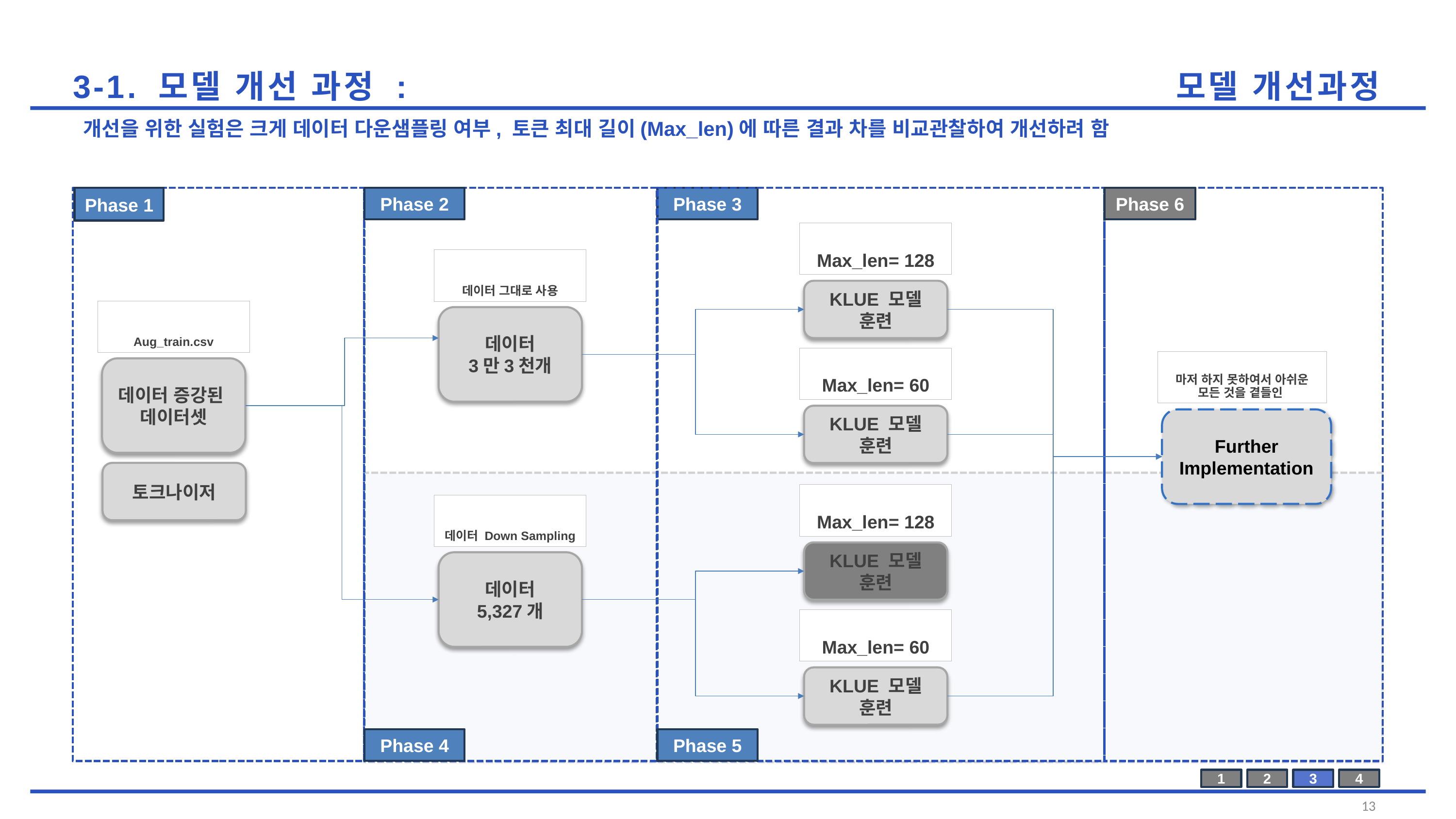

타겟시장 : 법조계 및 교육 관련 법률 시장, LegalTech
타겟 고객: 판사, 변호사, 학교폭력 사건 관련 전문가
Pain Point: 방대한 서류 검토 부담, 중요한 정보의 빠른 파악 어려움, 문서 처리 속도의 지연
안용님

3-1. 모델 개선 과정 :
모델 개선과정
안용님
개선을 위한 실험은 크게 데이터 다운샘플링 여부, 토큰 최대 길이(Max_len)에 따른 결과 차를 비교관찰하여 개선하려 함

Phase 1
Phase 2

Phase 3

Phase 6
Max_len= 128
KLUE 모델 훈련
Max_len= 60
KLUE 모델 훈련
데이터 그대로 사용
데이터
3만3천개
실험필요x
Aug_train.csv
데이터 증강된
데이터셋
마저 하지 못하여서 아쉬운 모든 것을 곁들인
Further Implementation
토크나이저

민혁님
Max_len= 128
KLUE 모델 훈련
Max_len= 60
KLUE 모델 훈련
데이터 Down Sampling
데이터
5,327개
Phase 4
Phase 5
1
2
3
4
13